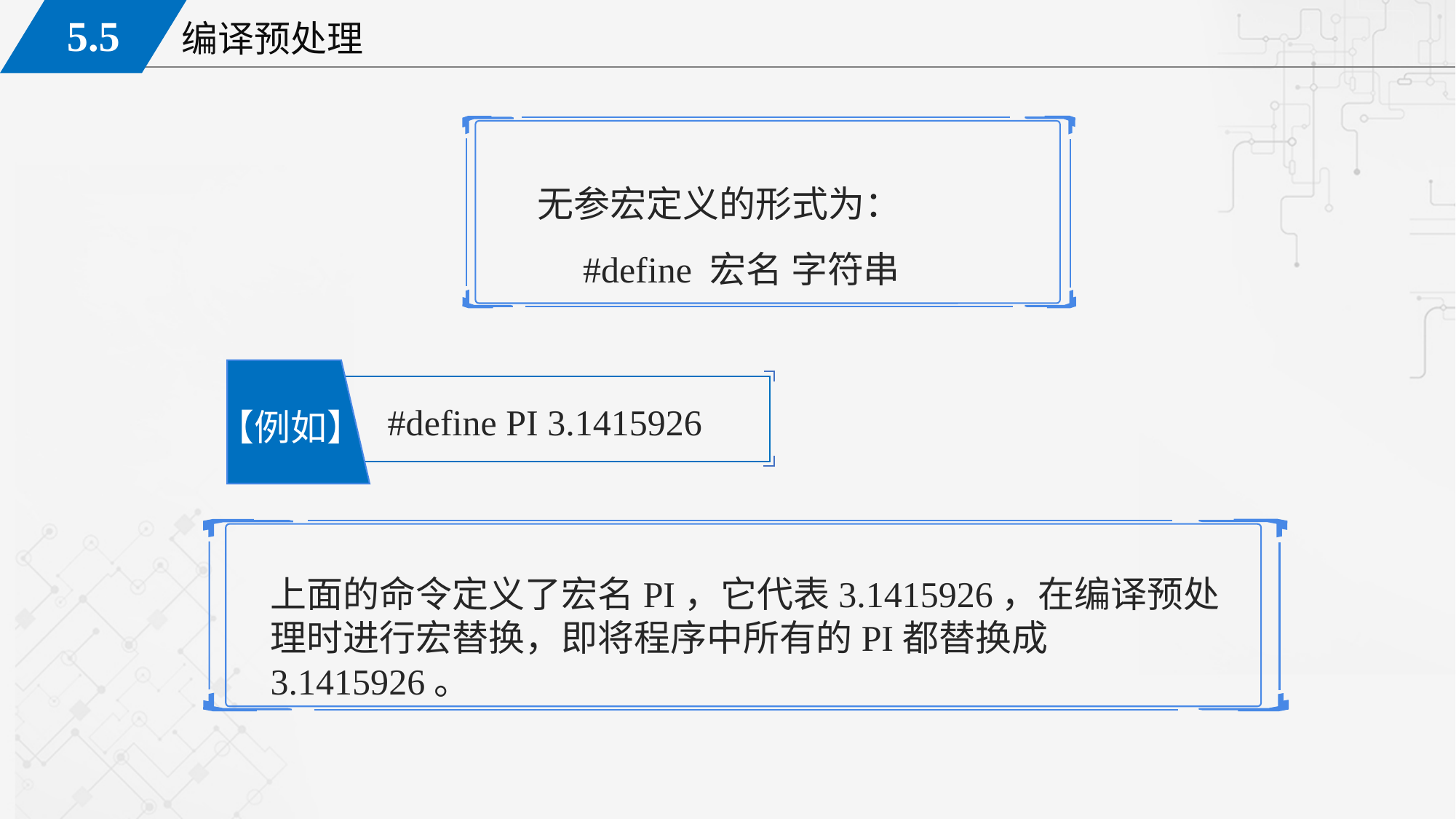

无参宏定义的形式为：
     #define 宏名 字符串

【例如】
#define PI 3.1415926

上面的命令定义了宏名PI，它代表3.1415926，在编译预处理时进行宏替换，即将程序中所有的PI都替换成 3.1415926。